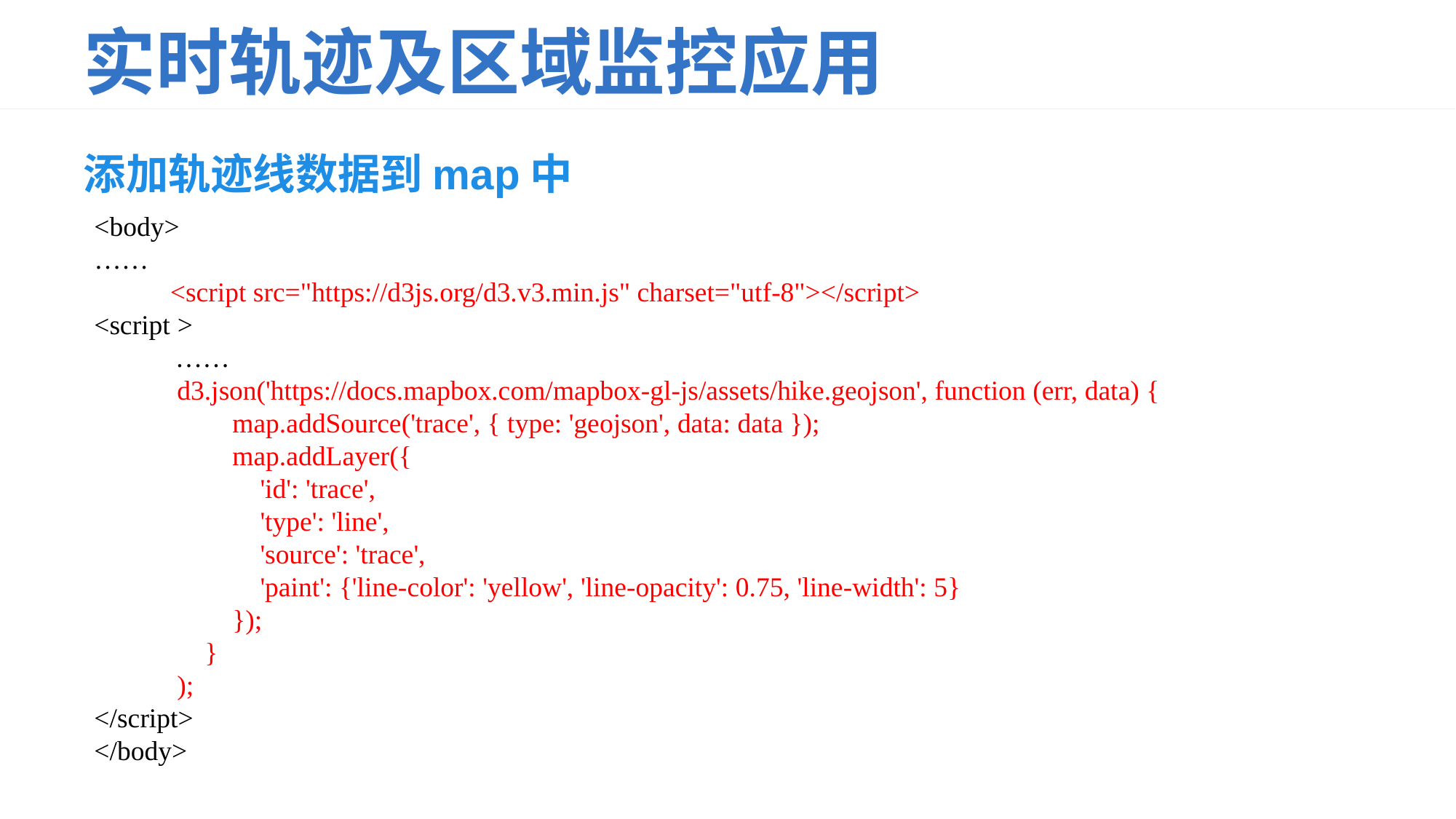

# 实时轨迹及区域监控应用
添加轨迹线数据到map中

<body>
……
           <script src="https://d3js.org/d3.v3.min.js" charset="utf-8"></script>
<script >
            ……
            d3.json('https://docs.mapbox.com/mapbox-gl-js/assets/hike.geojson', function (err, data) {
                    map.addSource('trace', { type: 'geojson', data: data });
                    map.addLayer({
                        'id': 'trace',
                        'type': 'line',
                        'source': 'trace',
                        'paint': {'line-color': 'yellow', 'line-opacity': 0.75, 'line-width': 5}
                    });
                }
            );
</script>
</body>